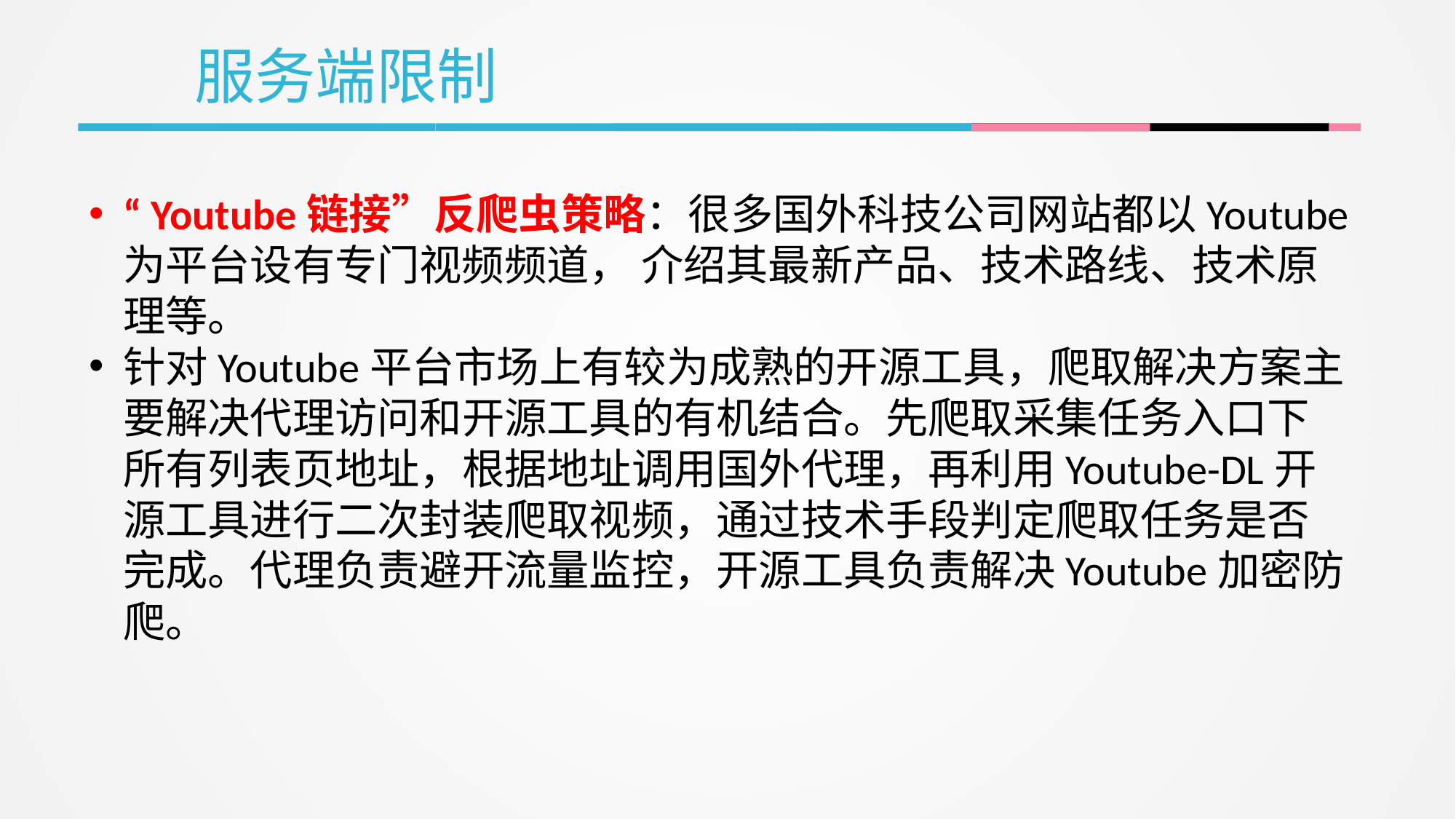

服务端限制

“ Youtube链接”反爬虫策略：很多国外科技公司网站都以Youtube为平台设有专门视频频道， 介绍其最新产品、技术路线、技术原理等。
针对Youtube平台市场上有较为成熟的开源工具，爬取解决方案主
要解决代理访问和开源工具的有机结合。先爬取采集任务入口下所有列表页地址，根据地址调用国外代理，再利用Youtube-DL开源工具进行二次封装爬取视频，通过技术手段判定爬取任务是否完成。代理负责避开流量监控，开源工具负责解决Youtube加密防爬。